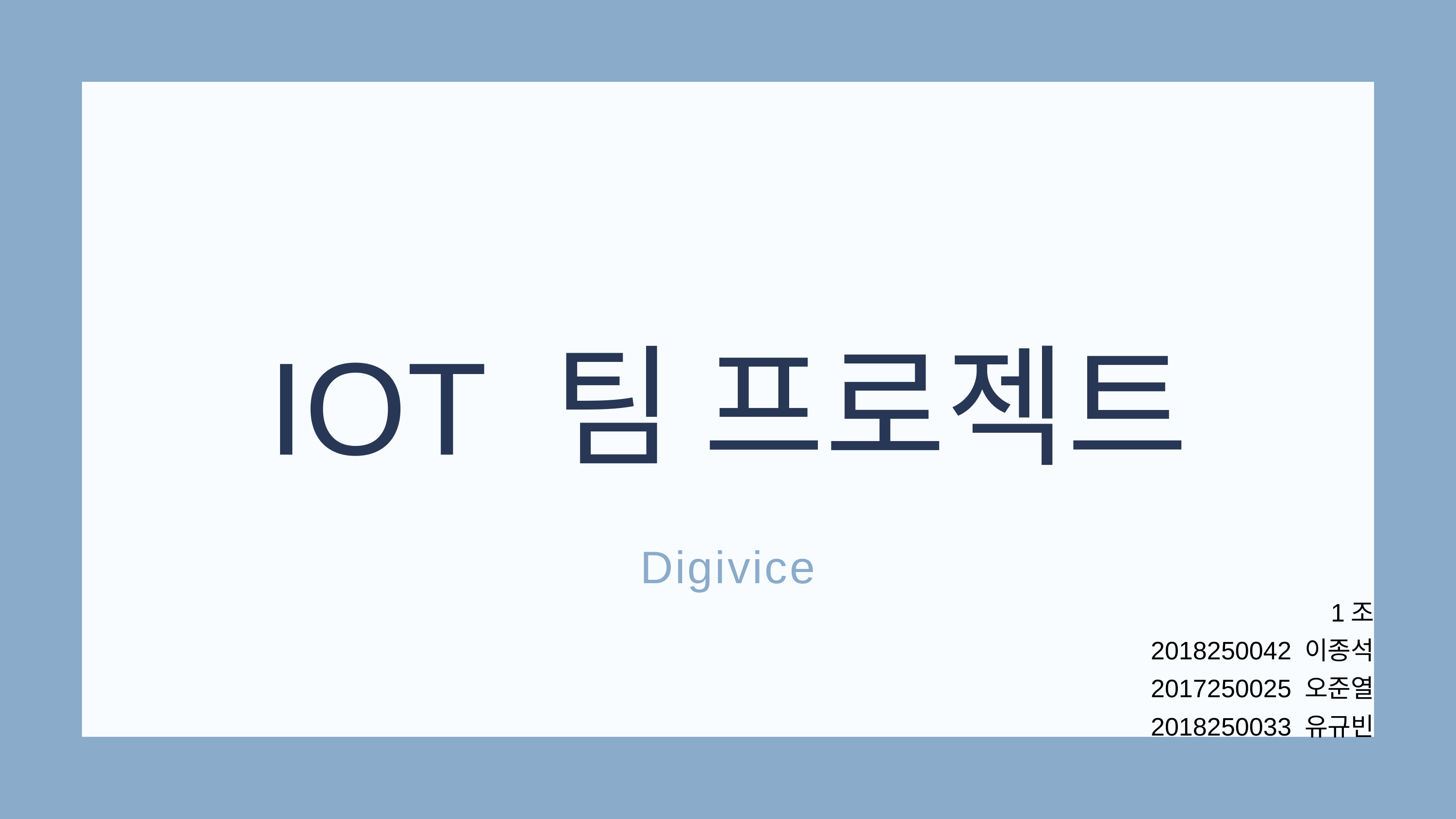

IOT 팀 프로젝트
Digivice
1조
2018250042 이종석
  2017250025 오준열
2018250033 유규빈